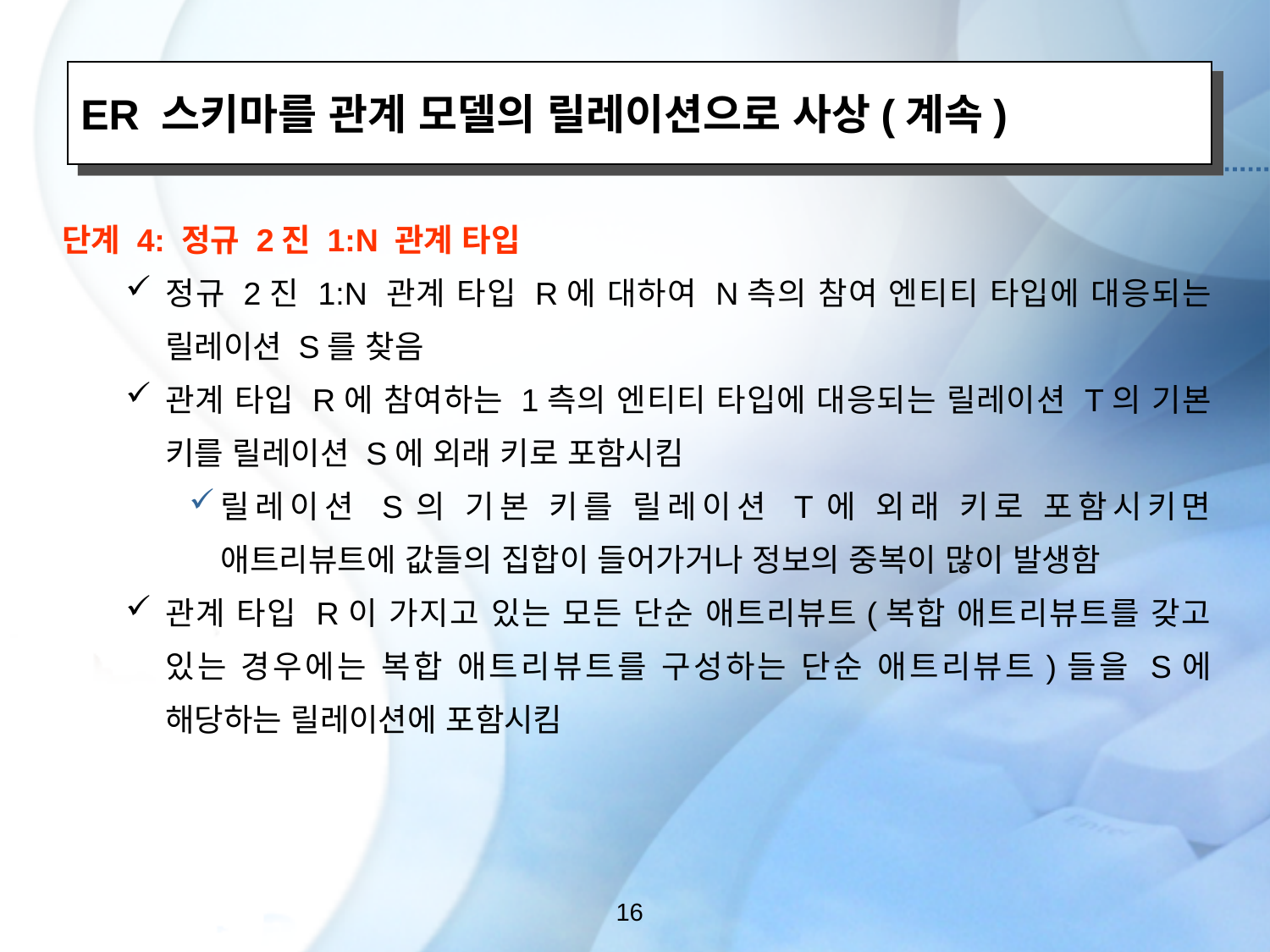

ER 스키마를 관계 모델의 릴레이션으로 사상(계속)
단계 4: 정규 2진 1:N 관계 타입
정규 2진 1:N 관계 타입 R에 대하여 N측의 참여 엔티티 타입에 대응되는 릴레이션 S를 찾음
관계 타입 R에 참여하는 1측의 엔티티 타입에 대응되는 릴레이션 T의 기본 키를 릴레이션 S에 외래 키로 포함시킴
릴레이션 S의 기본 키를 릴레이션 T에 외래 키로 포함시키면 애트리뷰트에 값들의 집합이 들어가거나 정보의 중복이 많이 발생함
관계 타입 R이 가지고 있는 모든 단순 애트리뷰트(복합 애트리뷰트를 갖고 있는 경우에는 복합 애트리뷰트를 구성하는 단순 애트리뷰트)들을 S에 해당하는 릴레이션에 포함시킴
16